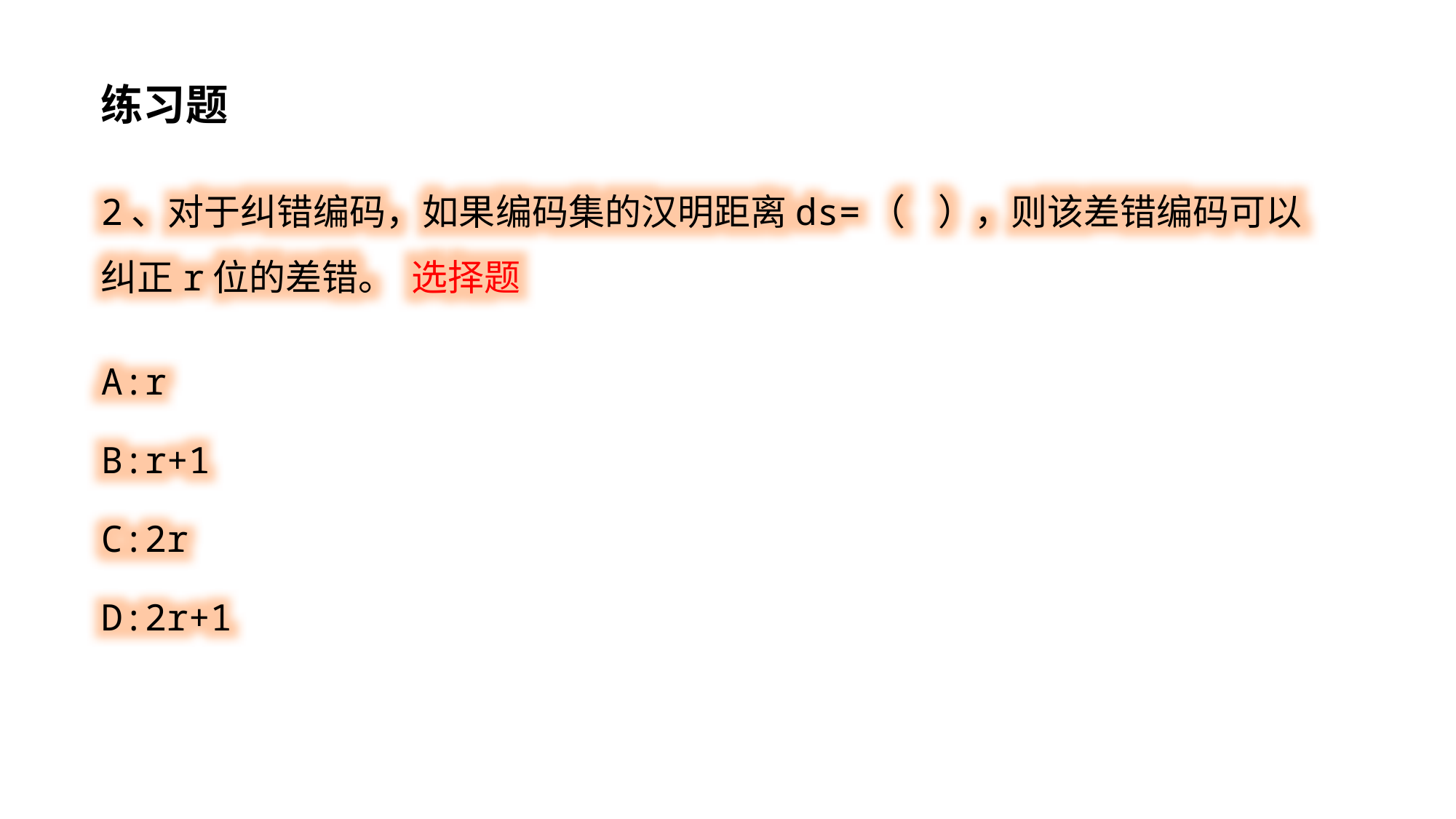

练习题
2、对于纠错编码，如果编码集的汉明距离ds=（    ），则该差错编码可以纠正r位的差错。  选择题

A:r

B:r+1

C:2r

D:2r+1